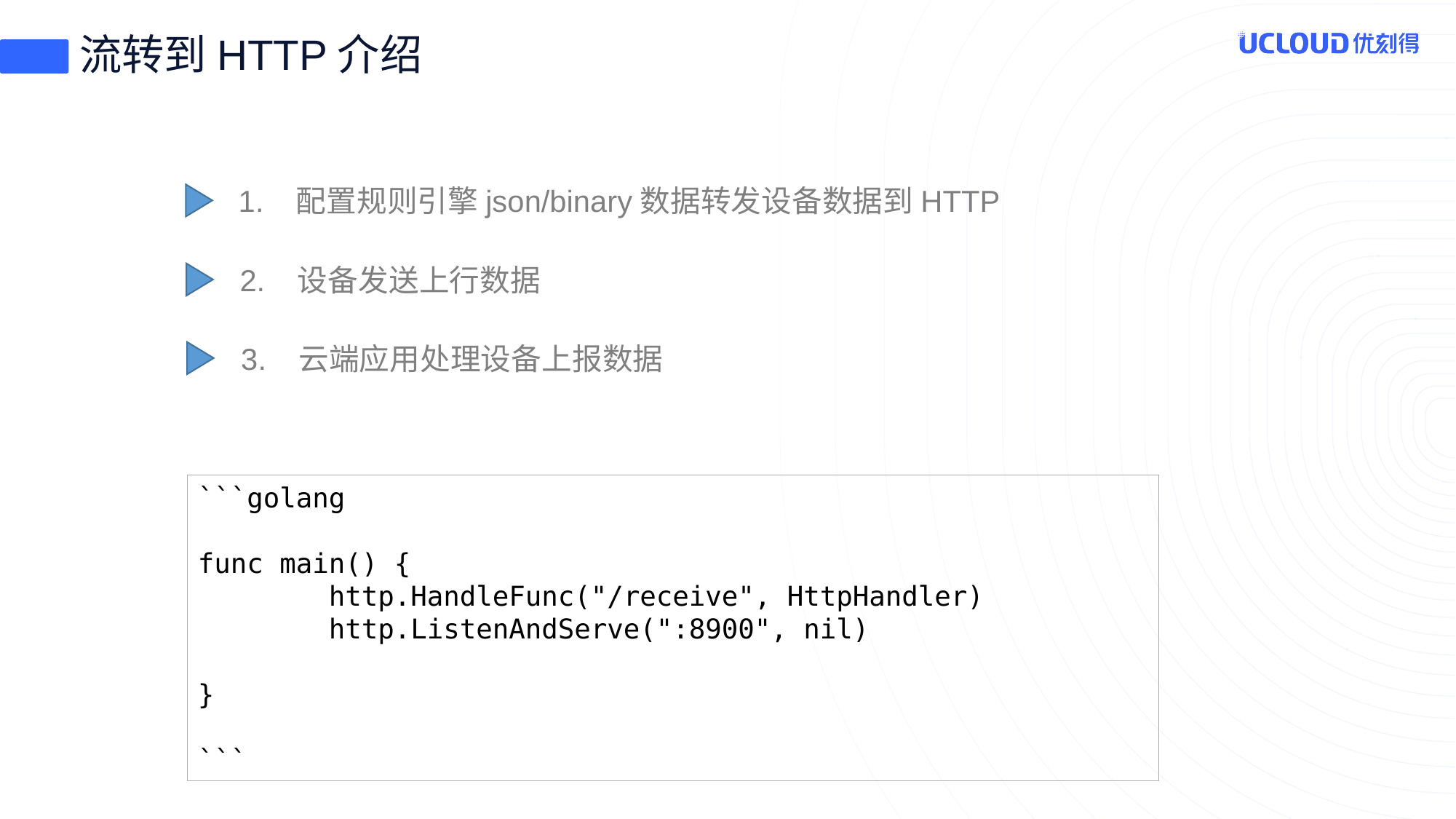

# 流转到HTTP介绍
1.   配置规则引擎json/binary数据转发设备数据到HTTP

2.   设备发送上行数据

3.   云端应用处理设备上报数据

```golang

func main() {
        http.HandleFunc("/receive", HttpHandler)
        http.ListenAndServe(":8900", nil)

}

```